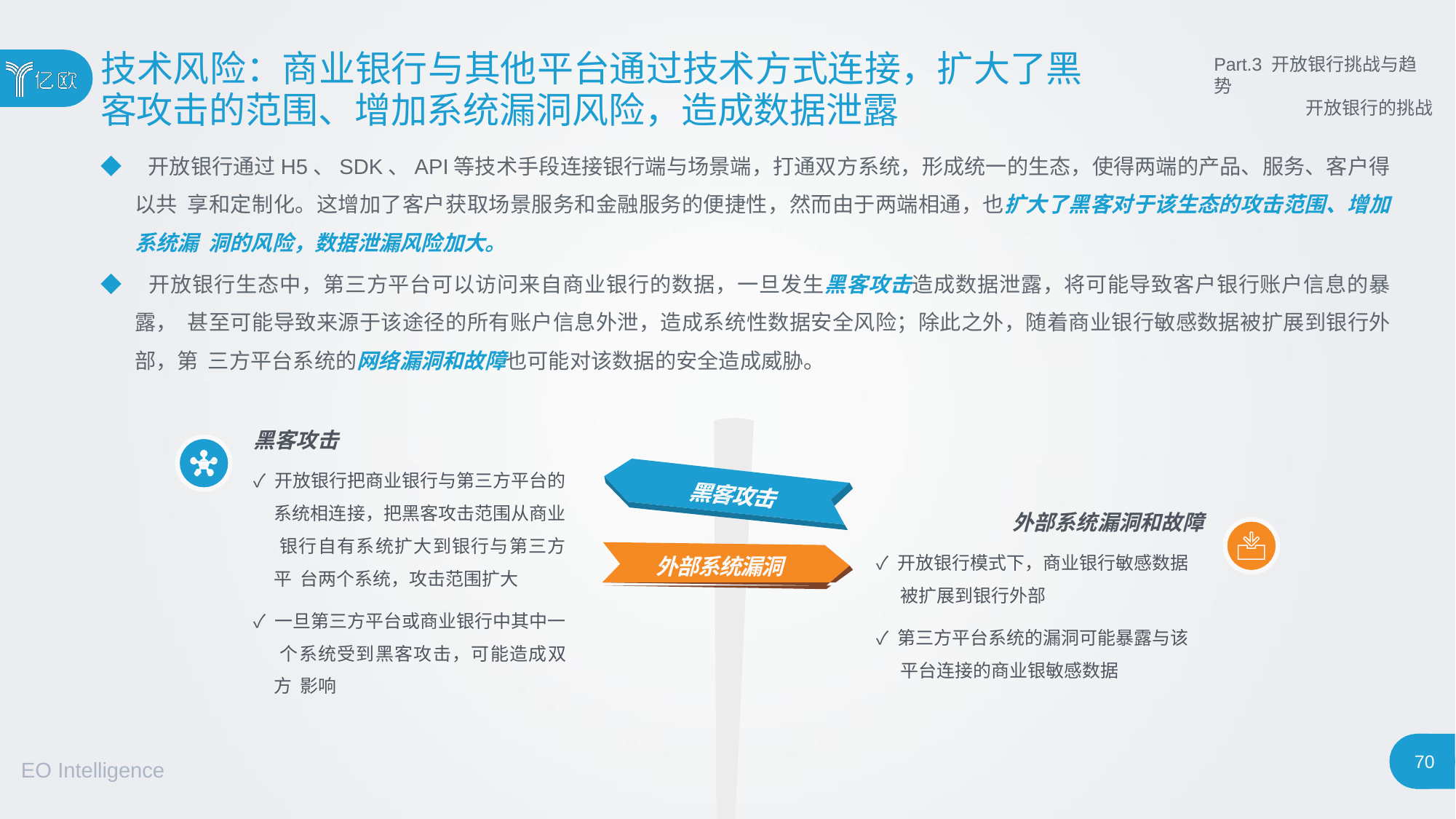

# 技术风险：商业银行与其他平台通过技术方式连接，扩大了黑
客攻击的范围、增加系统漏洞风险，造成数据泄露
Part.3 开放银行挑战与趋势
开放银行的挑战

◆ 开放银行通过H5、SDK、API等技术手段连接银行端与场景端，打通双方系统，形成统一的生态，使得两端的产品、服务、客户得以共  享和定制化。这增加了客户获取场景服务和金融服务的便捷性，然而由于两端相通，也扩大了黑客对于该生态的攻击范围、增加系统漏  洞的风险，数据泄漏风险加大。
◆ 开放银行生态中，第三方平台可以访问来自商业银行的数据，一旦发生黑客攻击造成数据泄露，将可能导致客户银行账户信息的暴露，  甚至可能导致来源于该途径的所有账户信息外泄，造成系统性数据安全风险；除此之外，随着商业银行敏感数据被扩展到银行外部，第  三方平台系统的网络漏洞和故障也可能对该数据的安全造成威胁。

黑客攻击
✓ 开放银行把商业银行与第三方平台的

系统相连接，把黑客攻击范围从商业  银行自有系统扩大到银行与第三方平  台两个系统，攻击范围扩大
外部系统漏洞和故障
✓ 开放银行模式下，商业银行敏感数据  被扩展到银行外部

外部系统漏洞

✓ 一旦第三方平台或商业银行中其中一  个系统受到黑客攻击，可能造成双方  影响
✓ 第三方平台系统的漏洞可能暴露与该  平台连接的商业银敏感数据
70
EO Intelligence